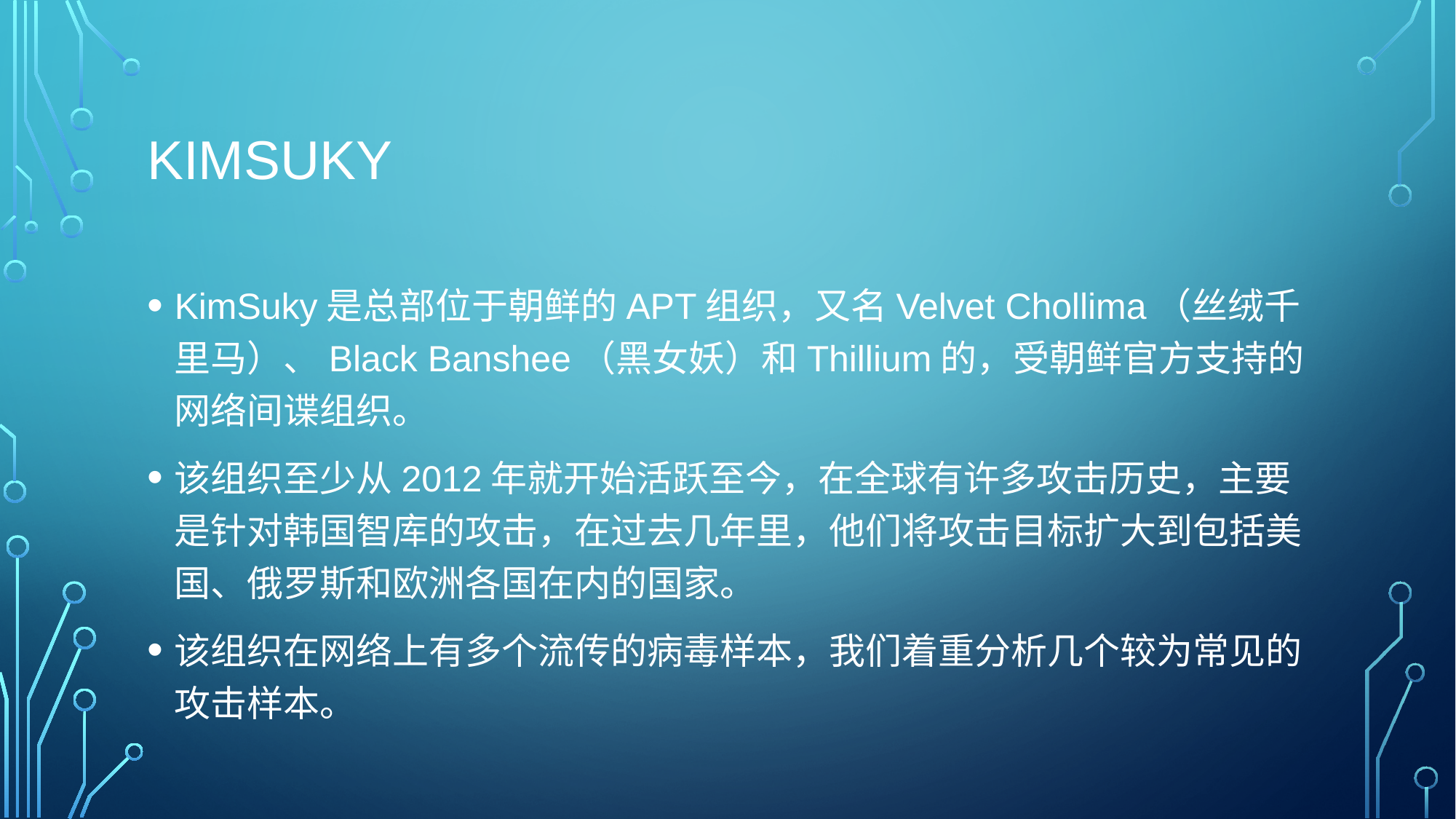

# KIMSUKY
KimSuky是总部位于朝鲜的APT组织，又名Velvet Chollima（丝绒千里马）、Black Banshee（黑女妖）和Thillium的，受朝鲜官方支持的网络间谍组织。
该组织至少从2012年就开始活跃至今，在全球有许多攻击历史，主要是针对韩国智库的攻击，在过去几年里，他们将攻击目标扩大到包括美国、俄罗斯和欧洲各国在内的国家。
该组织在网络上有多个流传的病毒样本，我们着重分析几个较为常见的攻击样本。